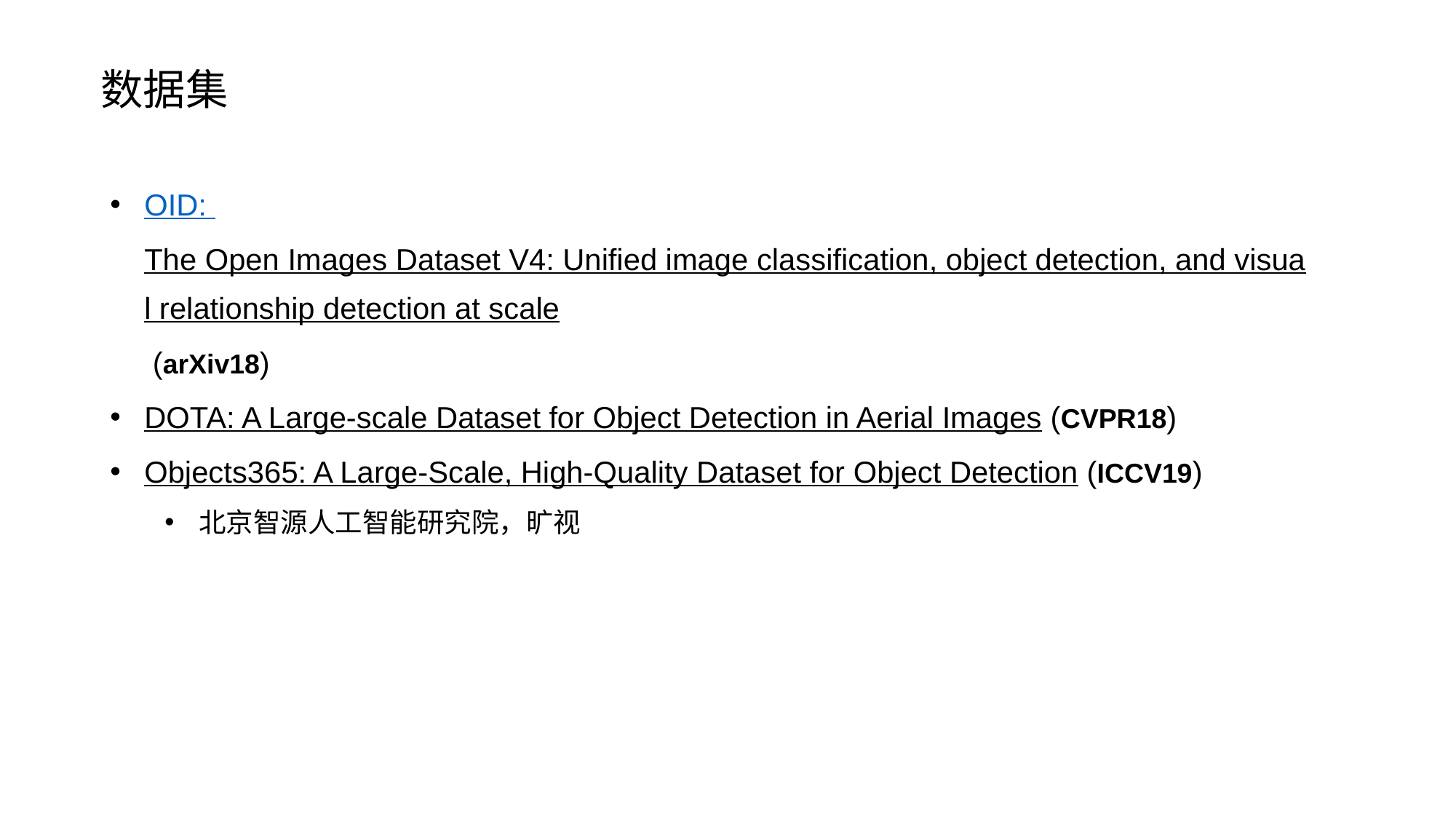

数据集
OID: The Open Images Dataset V4: Unified image classification, object detection, and visual relationship detection at scale (arXiv18)
DOTA: A Large-scale Dataset for Object Detection in Aerial Images (CVPR18)
Objects365: A Large-Scale, High-Quality Dataset for Object Detection (ICCV19)
北京智源人工智能研究院，旷视